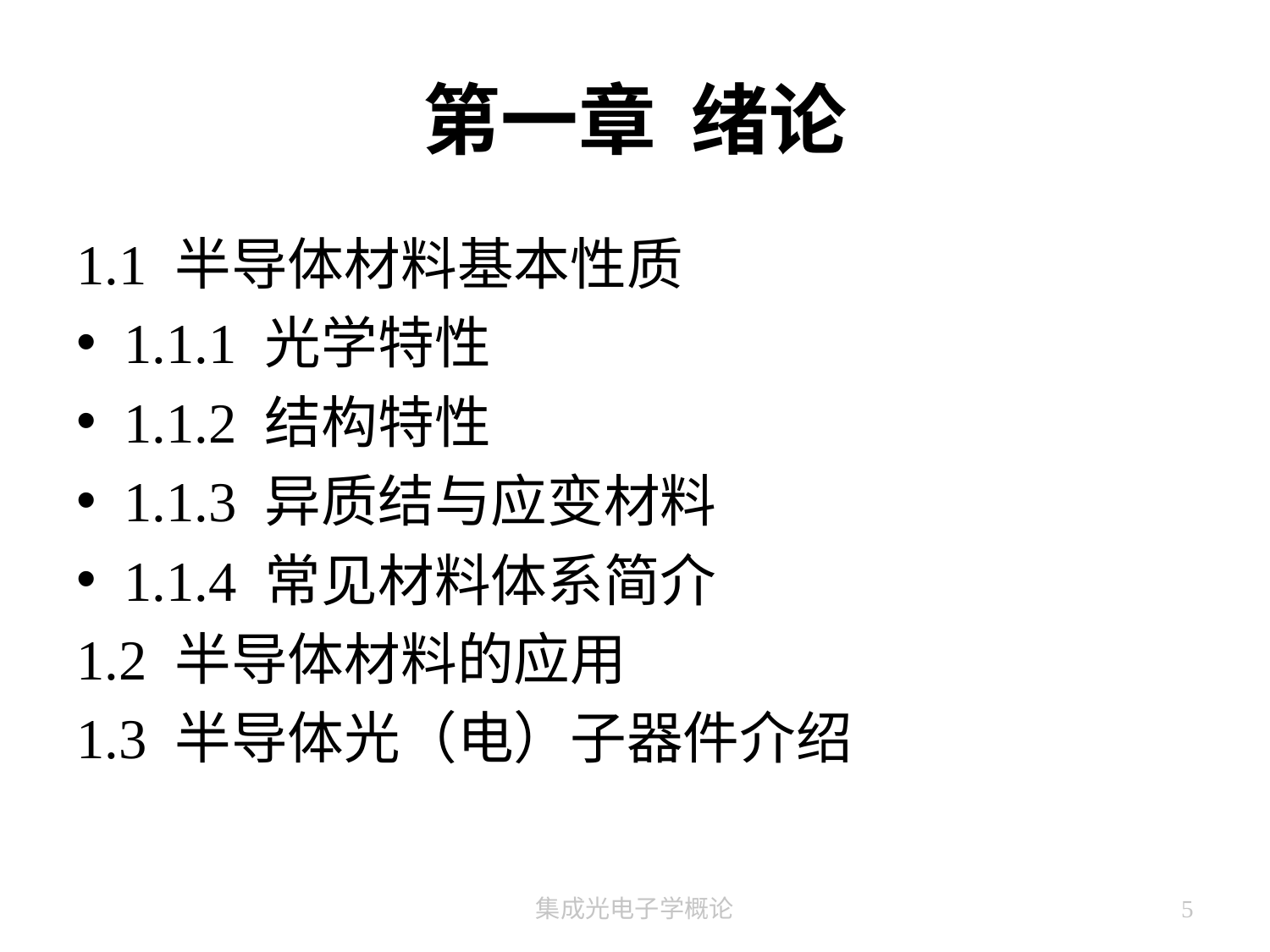

# 第一章  绪论
1.1 半导体材料基本性质
1.1.1 光学特性
1.1.2 结构特性
1.1.3 异质结与应变材料
1.1.4 常见材料体系简介
1.2 半导体材料的应用
1.3 半导体光（电）子器件介绍
集成光电子学概论
5